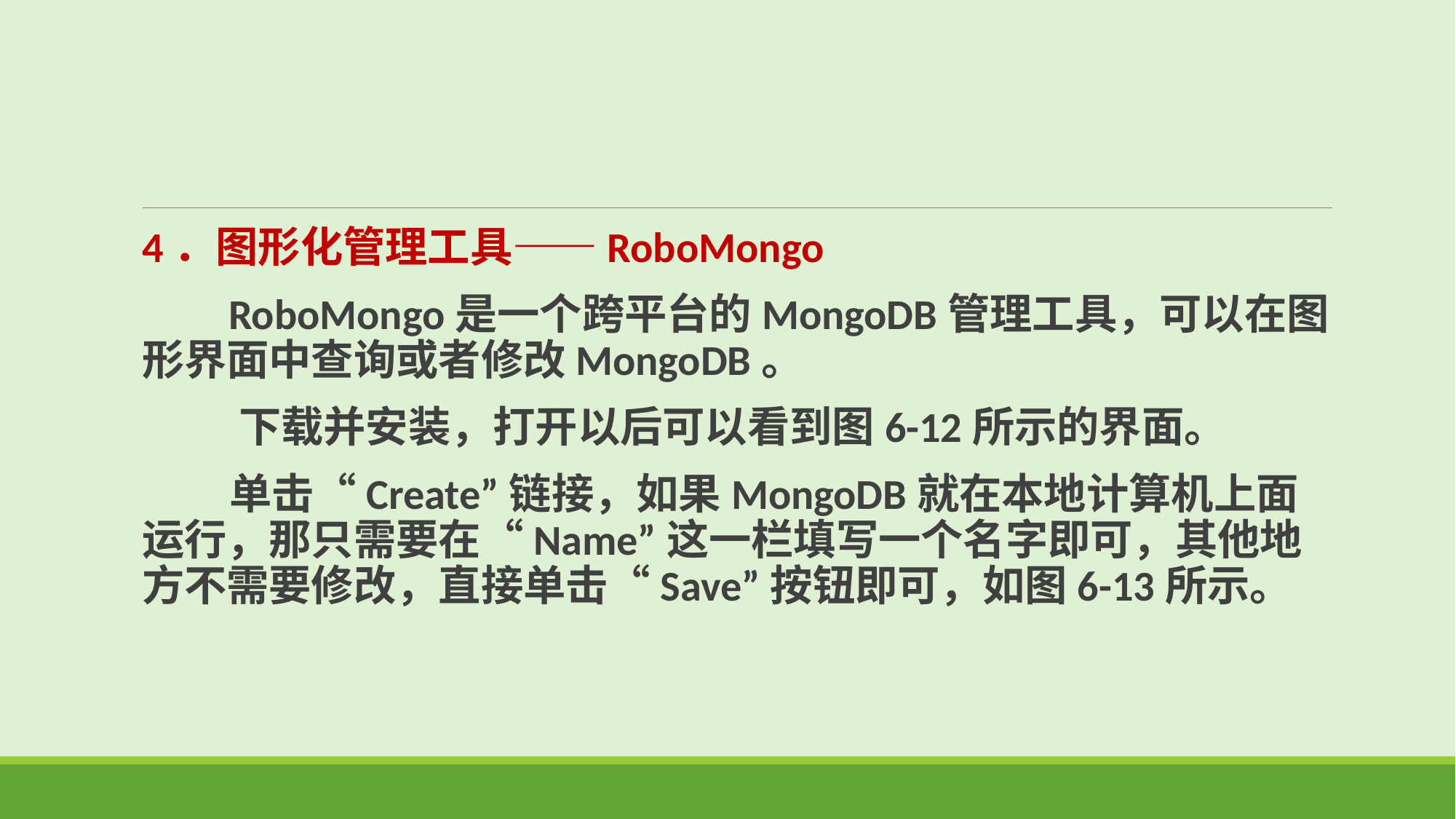

4．图形化管理工具——RoboMongo
         RoboMongo是一个跨平台的MongoDB管理工具，可以在图形界面中查询或者修改MongoDB。
         下载并安装，打开以后可以看到图6-12所示的界面。
        单击“Create”链接，如果MongoDB就在本地计算机上面运行，那只需要在“Name”这一栏填写一个名字即可，其他地方不需要修改，直接单击“Save”按钮即可，如图6-13所示。